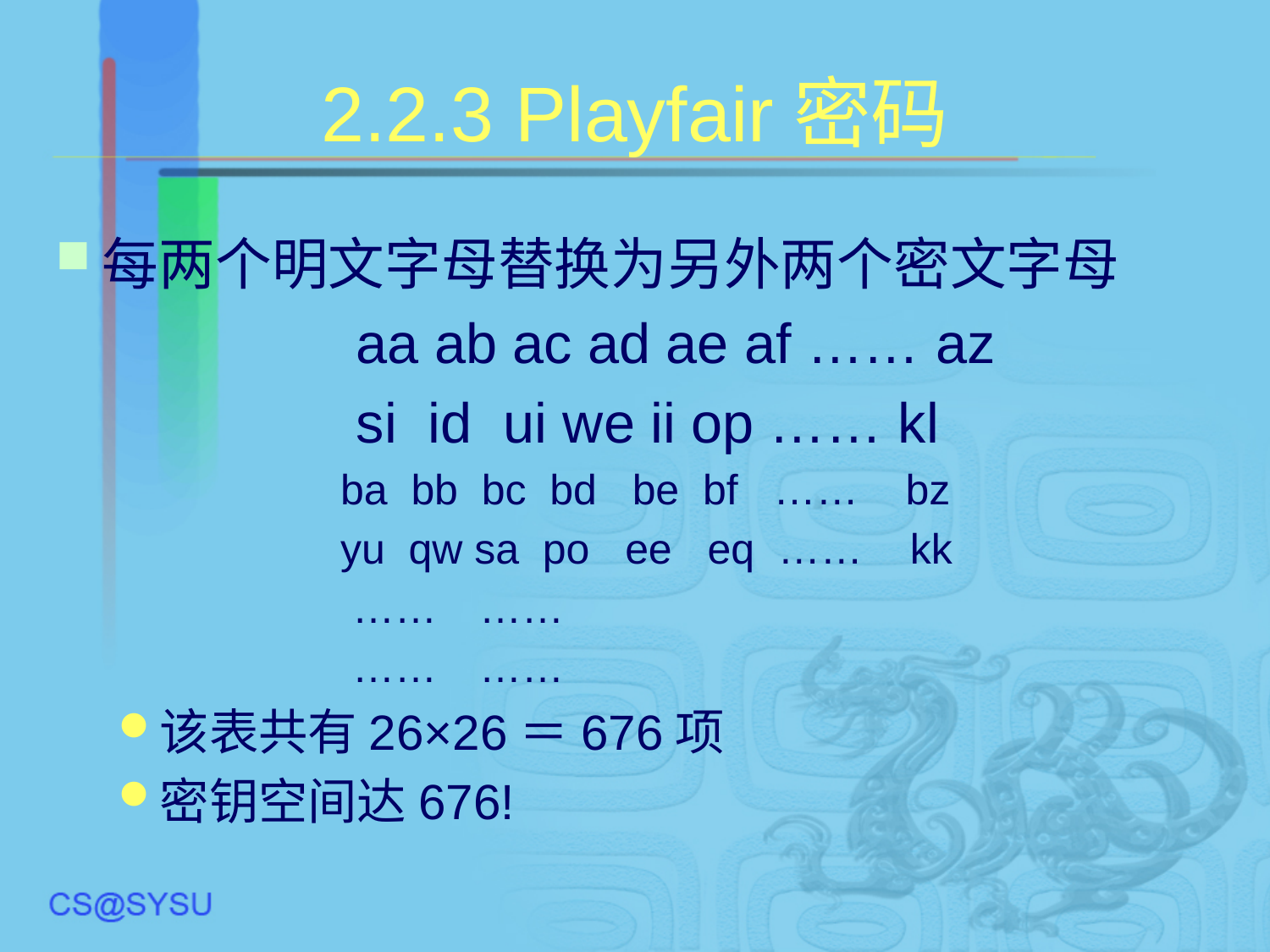

# 2.2.3 Playfair密码
每两个明文字母替换为另外两个密文字母
			aa ab ac ad ae af …… az
			si  id  ui we ii op …… kl
		ba  bb  bc  bd   be  bf   ……    bz
		yu  qw sa  po   ee   eq  ……    kk
		 …… 	 ……
		 …… 	 ……
该表共有26×26＝676项
密钥空间达676!